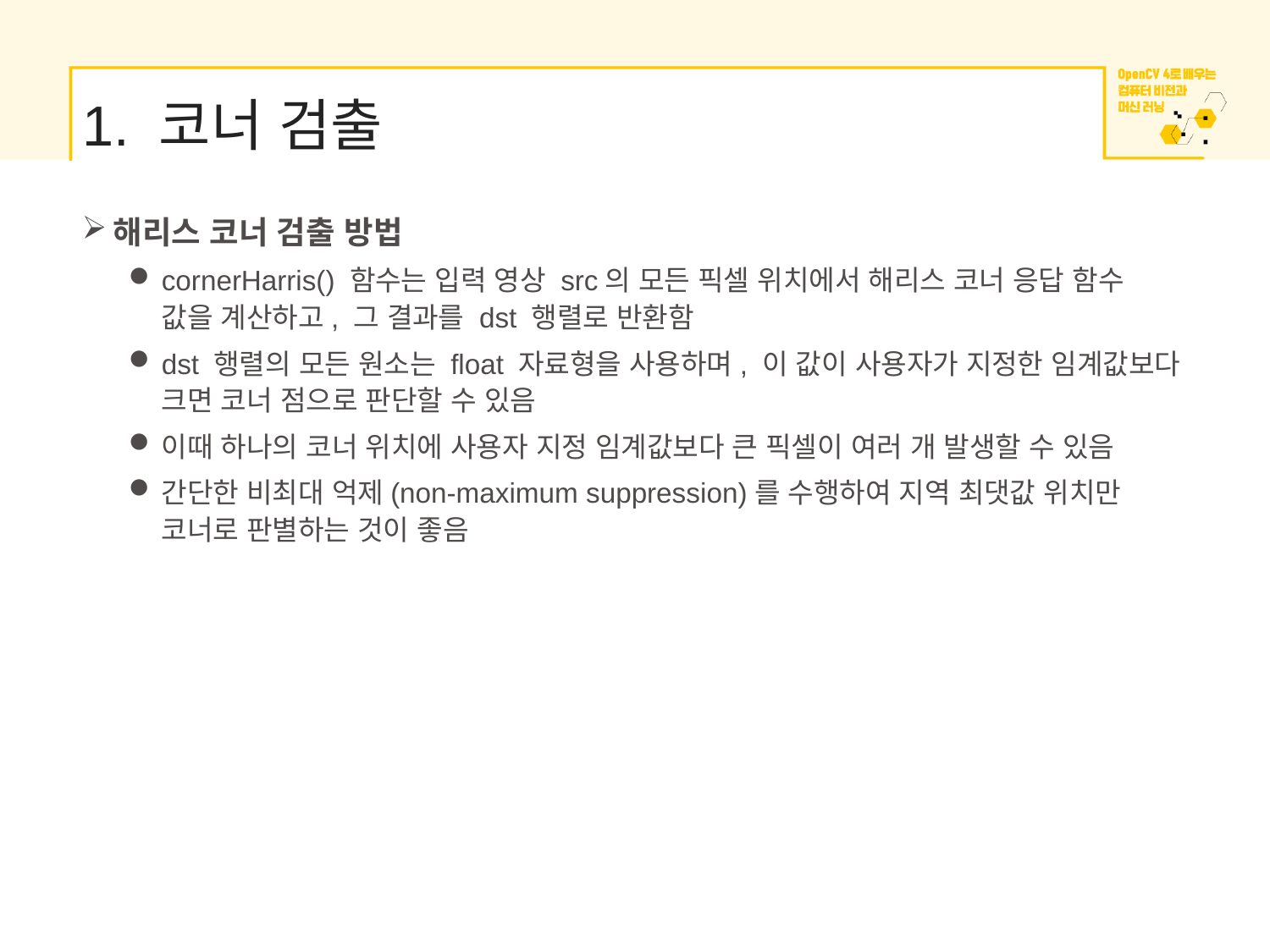

# 1. 코너 검출
해리스 코너 검출 방법
cornerHarris() 함수는 입력 영상 src의 모든 픽셀 위치에서 해리스 코너 응답 함수 값을 계산하고, 그 결과를 dst 행렬로 반환함
dst 행렬의 모든 원소는 float 자료형을 사용하며, 이 값이 사용자가 지정한 임계값보다 크면 코너 점으로 판단할 수 있음
이때 하나의 코너 위치에 사용자 지정 임계값보다 큰 픽셀이 여러 개 발생할 수 있음
간단한 비최대 억제(non-maximum suppression)를 수행하여 지역 최댓값 위치만 코너로 판별하는 것이 좋음